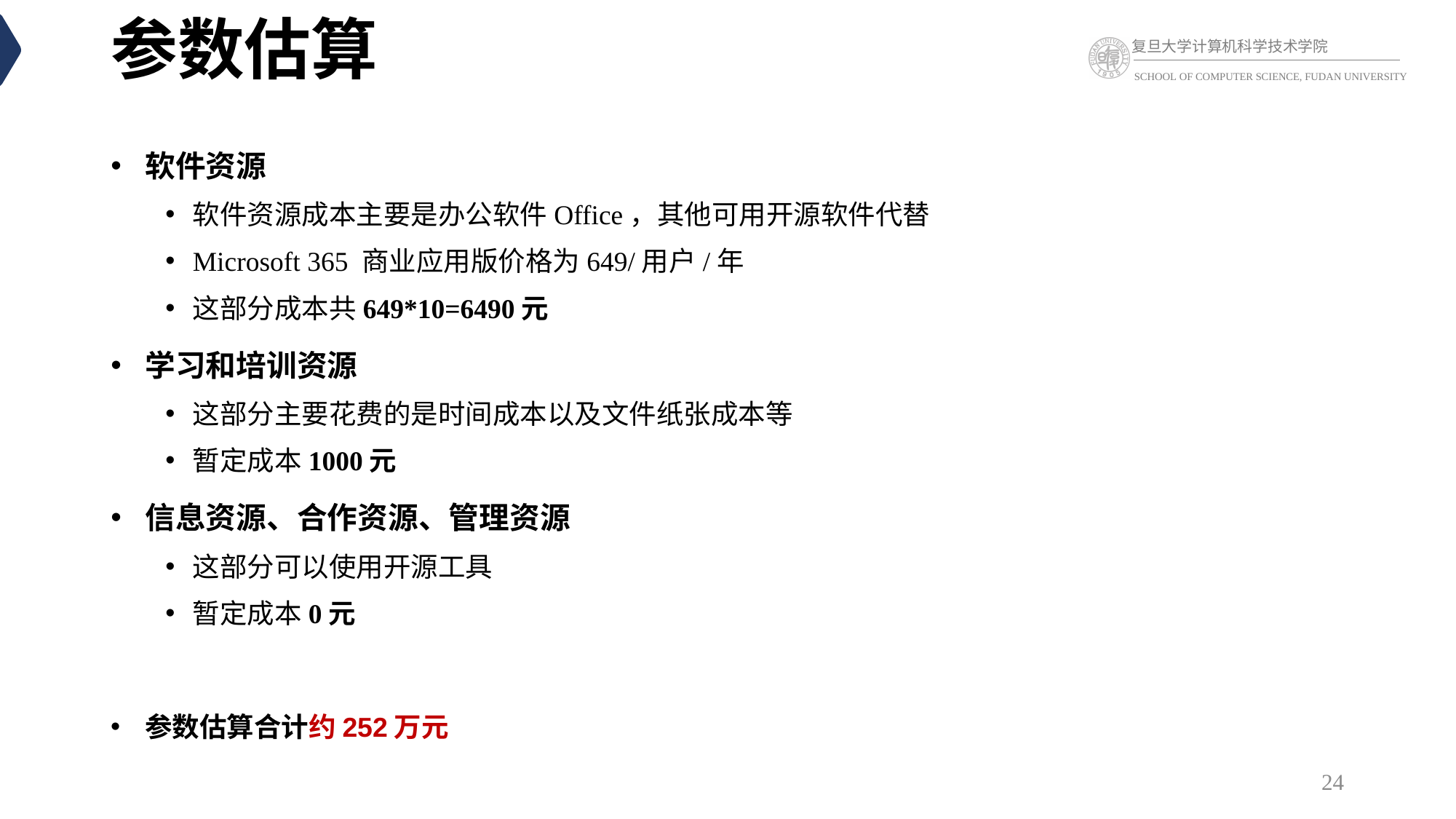

# 参数估算
软件资源
软件资源成本主要是办公软件Office，其他可用开源软件代替
Microsoft 365 商业应用版价格为649/用户/年
这部分成本共649*10=6490元
学习和培训资源
这部分主要花费的是时间成本以及文件纸张成本等
暂定成本1000元
信息资源、合作资源、管理资源
这部分可以使用开源工具
暂定成本0元
参数估算合计约252万元
24